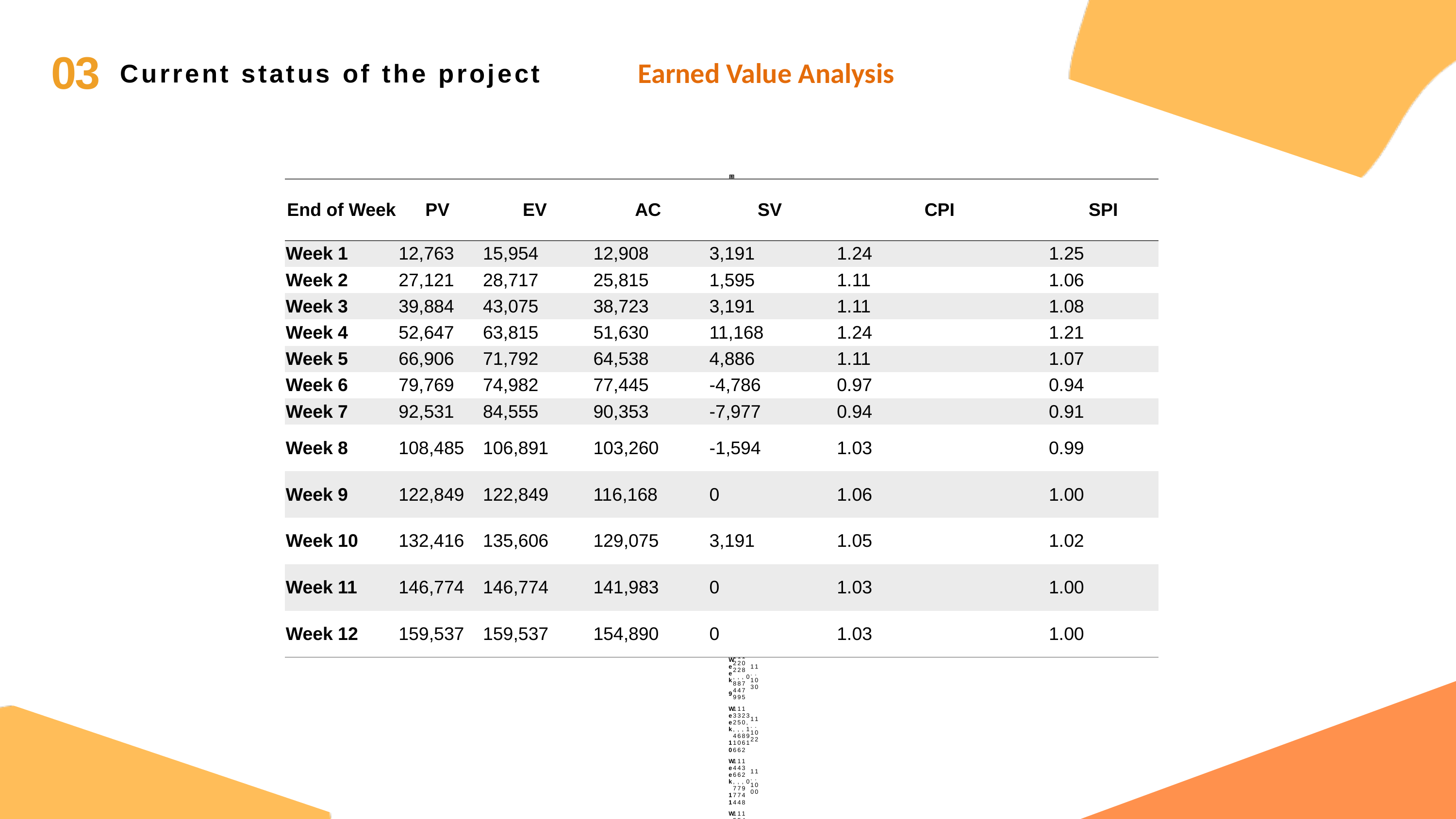

03
Earned Value Analysis
Current status of the project
| 周末 (End of Week) | PV (计划价值) | EV (挣值) | AC (实际成本) | SV (进度偏差) | CPI (成本指数) | SPI (进度指数) |
| --- | --- | --- | --- | --- | --- | --- |
| Week 1 | 12,763 | 15,954 | 12,086 | 3,191 | 1.32 | 1.25 |
| Week 2 | 27,121 | 28,717 | 24,172 | 1,595 | 1.19 | 1.06 |
| Week 3 | 39,884 | 43,075 | 36,258 | 3,191 | 1.19 | 1.08 |
| Week 4 | 52,647 | 63,815 | 48,345 | 11,168 | 1.32 | 1.21 |
| Week 5 | 66,906 | 71,792 | 60,431 | 4,886 | 1.19 | 1.07 |
| Week 6 | 79,769 | 74,982 | 72,517 | -4,786 | 1.03 | 0.94 |
| Week 7 | 92,531 | 84,555 | 84,603 | -7,977 | 1.00 | 0.91 |
| Week 8 | 108,485 | 106,891 | 96,689 | -1,594 | 1.11 | 0.99 |
| Week 9 | 122,849 | 122,849 | 108,775 | 0 | 1.13 | 1.00 |
| Week 10 | 132,416 | 135,606 | 120,862 | 3,191 | 1.12 | 1.02 |
| Week 11 | 146,774 | 146,774 | 132,948 | 0 | 1.10 | 1.00 |
| Week 12 | 159,537 | 159,537 | 145,034 | 0 | 1.10 | 1.00 |
| End of Week | PV | EV | AC | SV | CPI | SPI |
| --- | --- | --- | --- | --- | --- | --- |
| Week 1 | 12,763 | 15,954 | 12,908 | 3,191 | 1.24 | 1.25 |
| Week 2 | 27,121 | 28,717 | 25,815 | 1,595 | 1.11 | 1.06 |
| Week 3 | 39,884 | 43,075 | 38,723 | 3,191 | 1.11 | 1.08 |
| Week 4 | 52,647 | 63,815 | 51,630 | 11,168 | 1.24 | 1.21 |
| Week 5 | 66,906 | 71,792 | 64,538 | 4,886 | 1.11 | 1.07 |
| Week 6 | 79,769 | 74,982 | 77,445 | -4,786 | 0.97 | 0.94 |
| Week 7 | 92,531 | 84,555 | 90,353 | -7,977 | 0.94 | 0.91 |
| Week 8 | 108,485 | 106,891 | 103,260 | -1,594 | 1.03 | 0.99 |
| Week 9 | 122,849 | 122,849 | 116,168 | 0 | 1.06 | 1.00 |
| Week 10 | 132,416 | 135,606 | 129,075 | 3,191 | 1.05 | 1.02 |
| Week 11 | 146,774 | 146,774 | 141,983 | 0 | 1.03 | 1.00 |
| Week 12 | 159,537 | 159,537 | 154,890 | 0 | 1.03 | 1.00 |